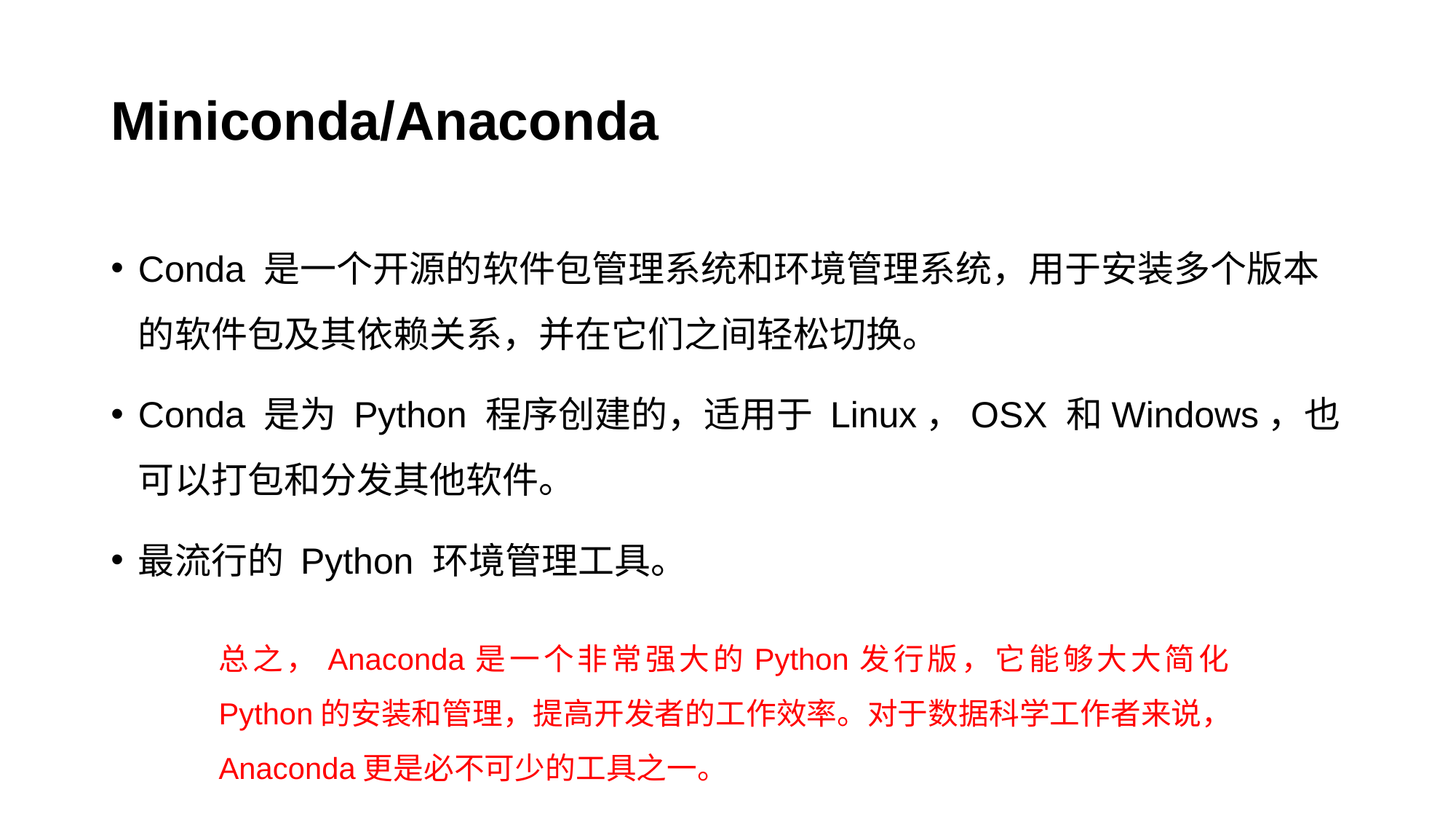

# Miniconda/Anaconda
Conda 是一个开源的软件包管理系统和环境管理系统，用于安装多个版本的软件包及其依赖关系，并在它们之间轻松切换。
Conda 是为 Python 程序创建的，适用于 Linux，OSX 和Windows，也可以打包和分发其他软件。
最流行的 Python 环境管理工具。
总之，Anaconda是一个非常强大的Python发行版，它能够大大简化Python的安装和管理，提高开发者的工作效率。对于数据科学工作者来说，Anaconda更是必不可少的工具之一。